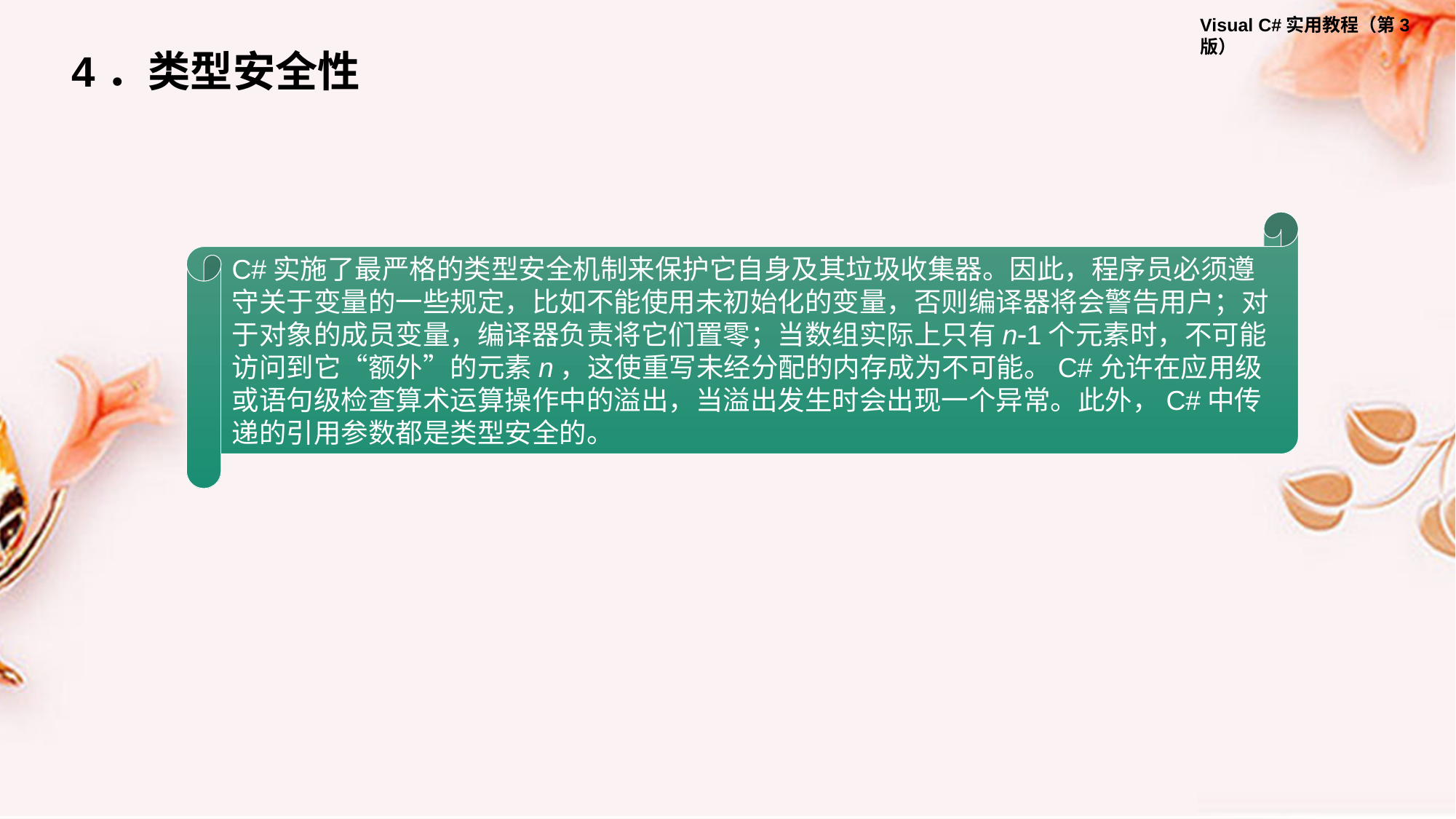

4．类型安全性
C#实施了最严格的类型安全机制来保护它自身及其垃圾收集器。因此，程序员必须遵守关于变量的一些规定，比如不能使用未初始化的变量，否则编译器将会警告用户；对于对象的成员变量，编译器负责将它们置零；当数组实际上只有n−1个元素时，不可能访问到它“额外”的元素n，这使重写未经分配的内存成为不可能。C#允许在应用级或语句级检查算术运算操作中的溢出，当溢出发生时会出现一个异常。此外，C#中传递的引用参数都是类型安全的。